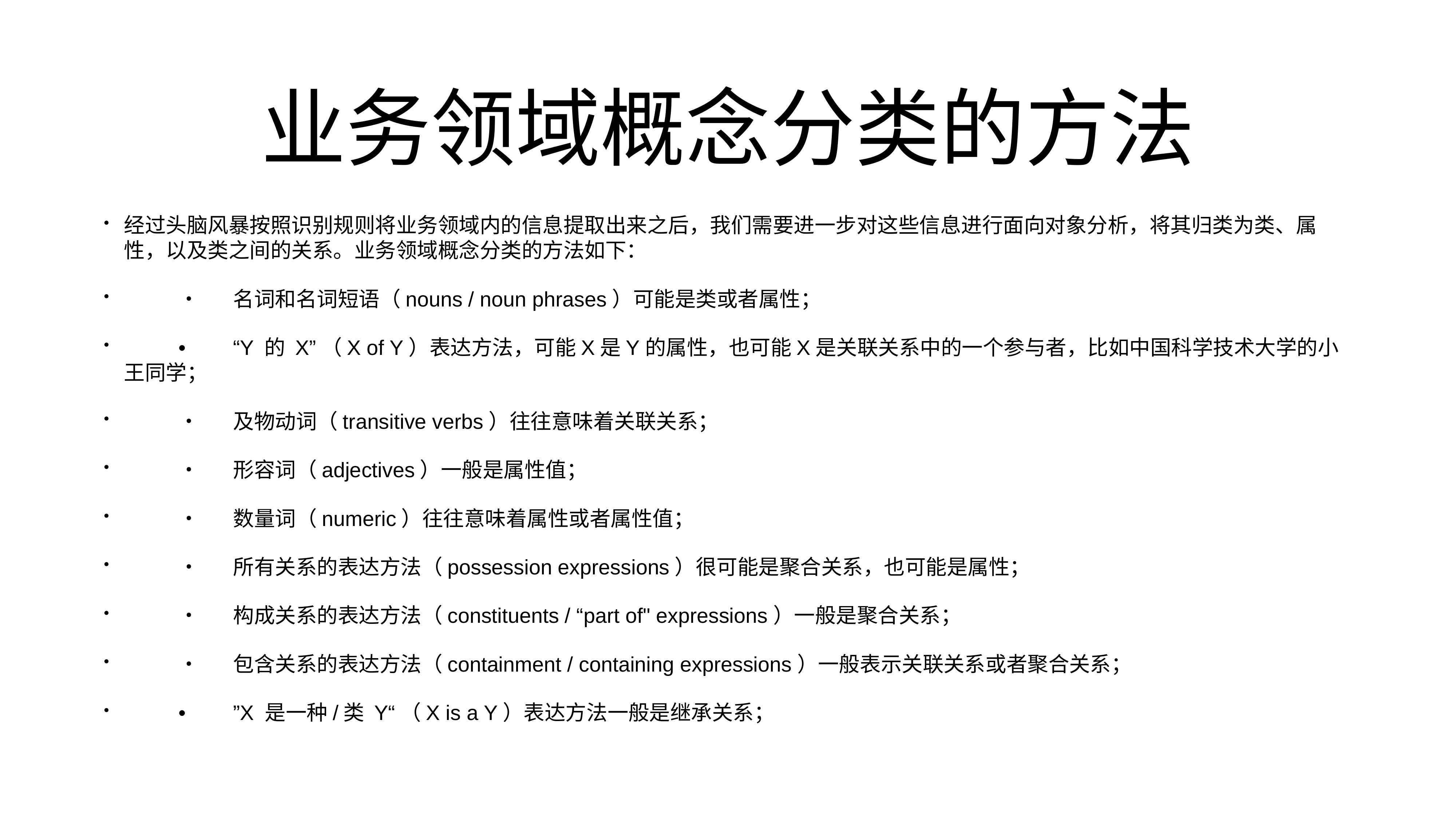

# 业务领域概念分类的方法
经过头脑风暴按照识别规则将业务领域内的信息提取出来之后，我们需要进一步对这些信息进行面向对象分析，将其归类为类、属性，以及类之间的关系。业务领域概念分类的方法如下：
	•	名词和名词短语（nouns / noun phrases）可能是类或者属性；
	•	“Y 的 X”（X of Y）表达方法，可能X是Y的属性，也可能X是关联关系中的一个参与者，比如中国科学技术大学的小王同学；
	•	及物动词（transitive verbs）往往意味着关联关系；
	•	形容词（adjectives）一般是属性值；
	•	数量词（numeric）往往意味着属性或者属性值；
	•	所有关系的表达方法（possession expressions）很可能是聚合关系，也可能是属性；
	•	构成关系的表达方法（constituents / “part of" expressions）一般是聚合关系；
	•	包含关系的表达方法（containment / containing expressions）一般表示关联关系或者聚合关系；
	•	”X 是一种/类 Y“（X is a Y）表达方法一般是继承关系；